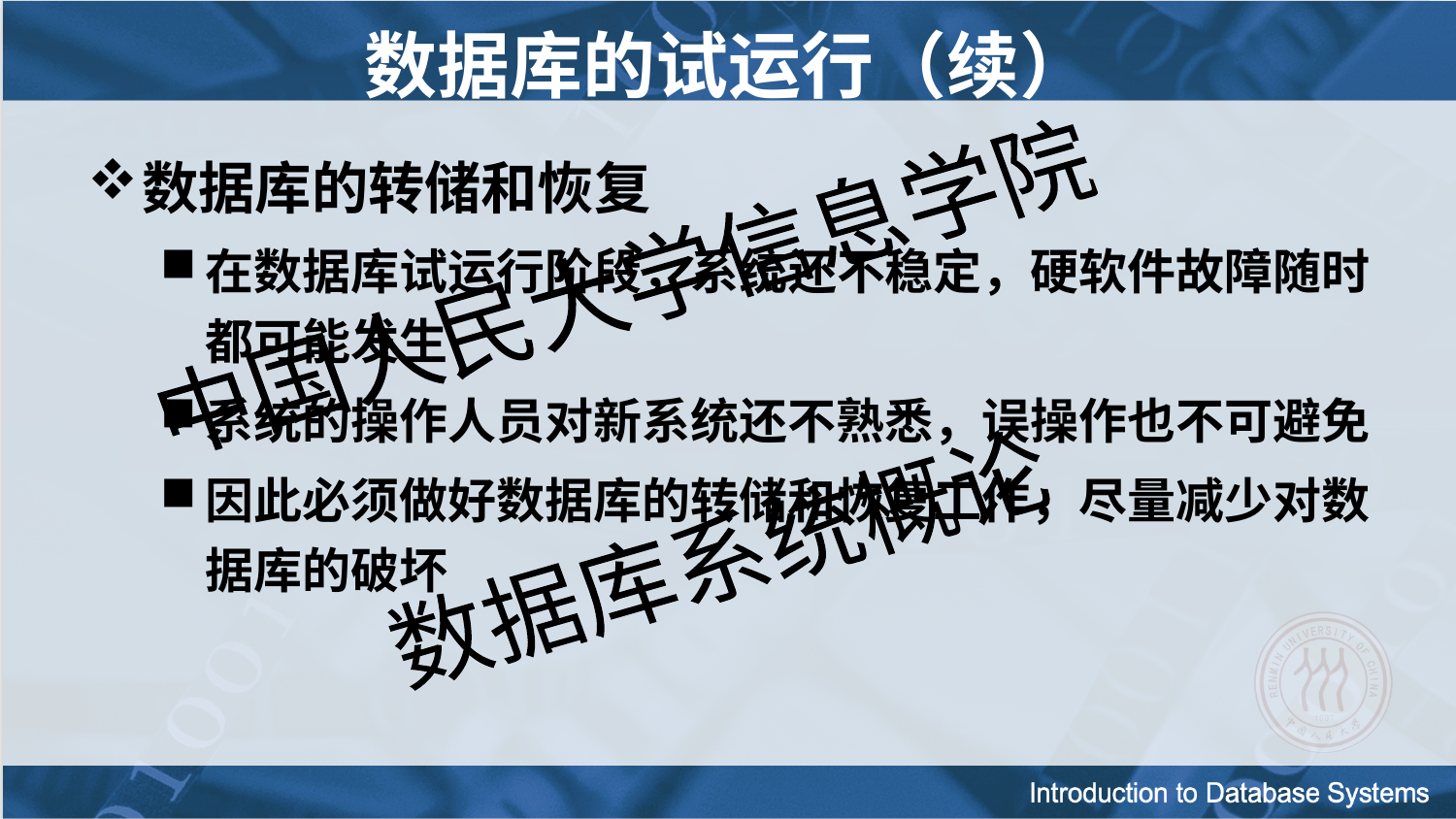

数据库的试运行（续）
数据库的转储和恢复
在数据库试运行阶段，系统还不稳定，硬软件故障随时都可能发生
系统的操作人员对新系统还不熟悉，误操作也不可避免
因此必须做好数据库的转储和恢复工作，尽量减少对数据库的破坏